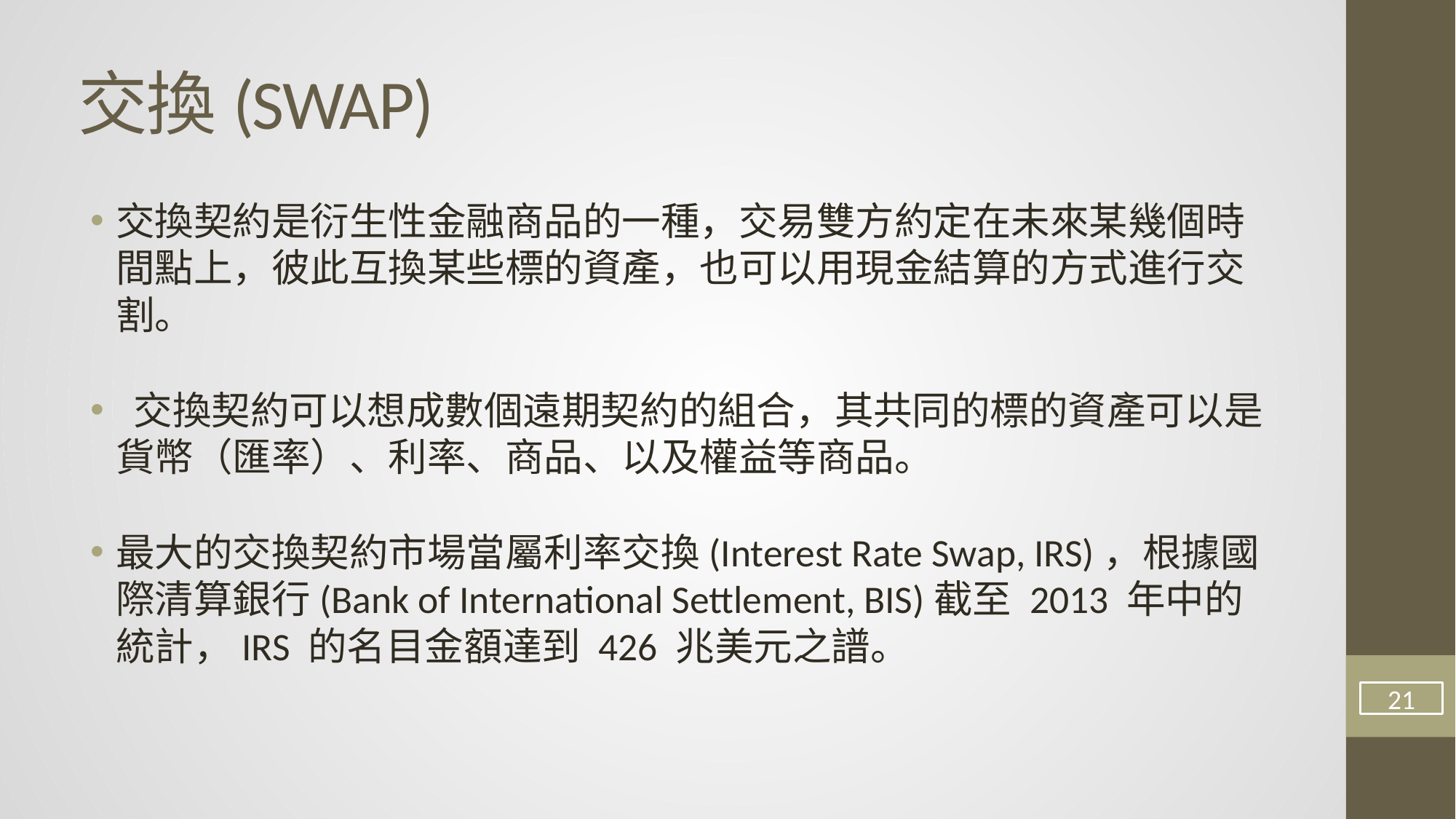

# 交換(SWAP)
交換契約是衍生性金融商品的一種，交易雙方約定在未來某幾個時間點上，彼此互換某些標的資產，也可以用現金結算的方式進行交割。

 交換契約可以想成數個遠期契約的組合，其共同的標的資產可以是貨幣（匯率）、利率、商品、以及權益等商品。

最大的交換契約市場當屬利率交換(Interest Rate Swap, IRS)，根據國際清算銀行(Bank of International Settlement, BIS)截至 2013 年中的統計，IRS 的名目金額達到 426 兆美元之譜。
21